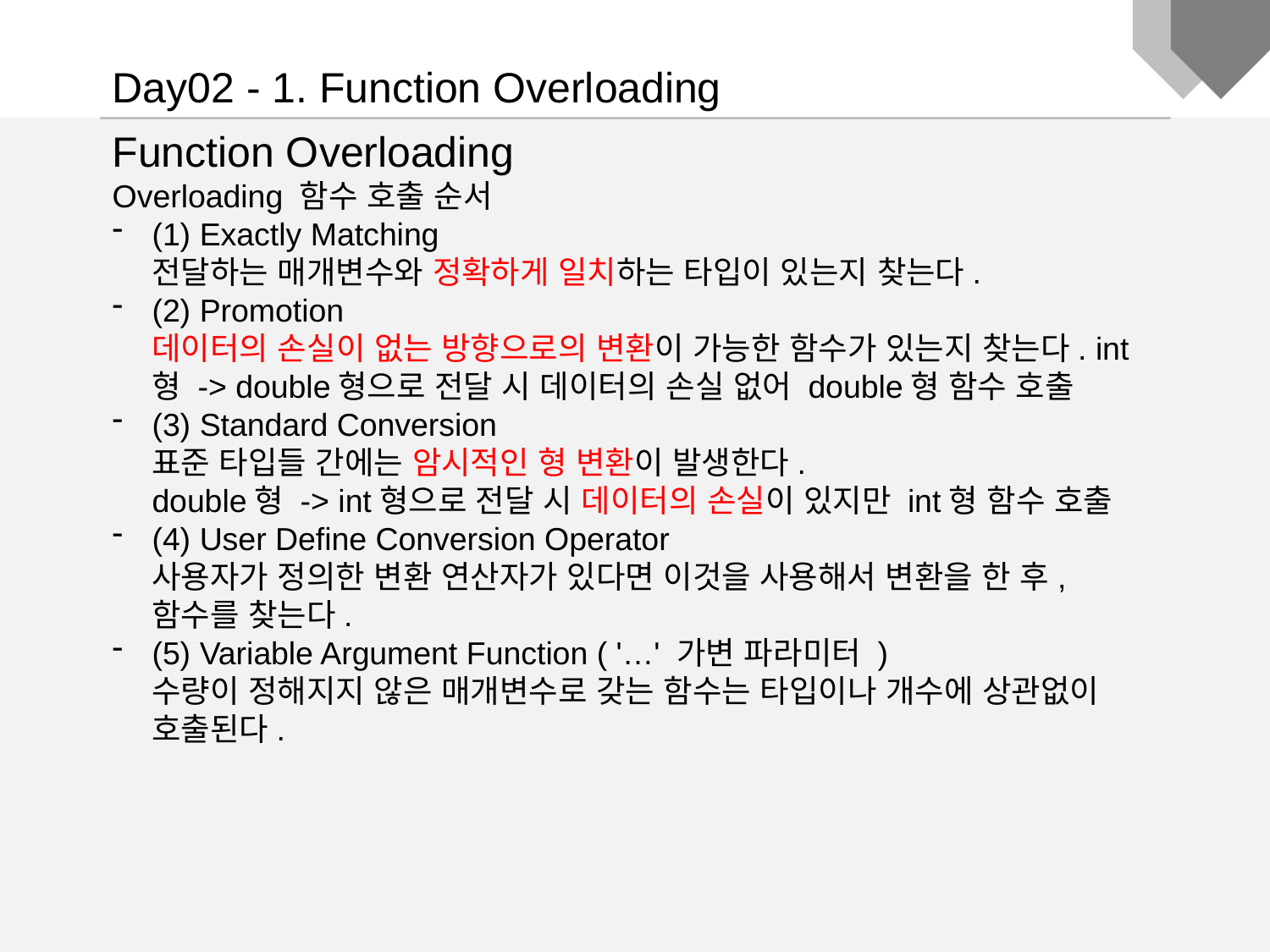

Day02 - 1. Function Overloading
Function Overloading
Overloading 함수 호출 순서
(1) Exactly Matching
전달하는 매개변수와 정확하게 일치하는 타입이 있는지 찾는다.
(2) Promotion
데이터의 손실이 없는 방향으로의 변환이 가능한 함수가 있는지 찾는다. int형 -> double형으로 전달 시 데이터의 손실 없어 double형 함수 호출
(3) Standard Conversion
표준 타입들 간에는 암시적인 형 변환이 발생한다.
double형 -> int형으로 전달 시 데이터의 손실이 있지만 int형 함수 호출
(4) User Define Conversion Operator
사용자가 정의한 변환 연산자가 있다면 이것을 사용해서 변환을 한 후,
함수를 찾는다.
(5) Variable Argument Function ( '…' 가변 파라미터 )
수량이 정해지지 않은 매개변수로 갖는 함수는 타입이나 개수에 상관없이 호출된다.